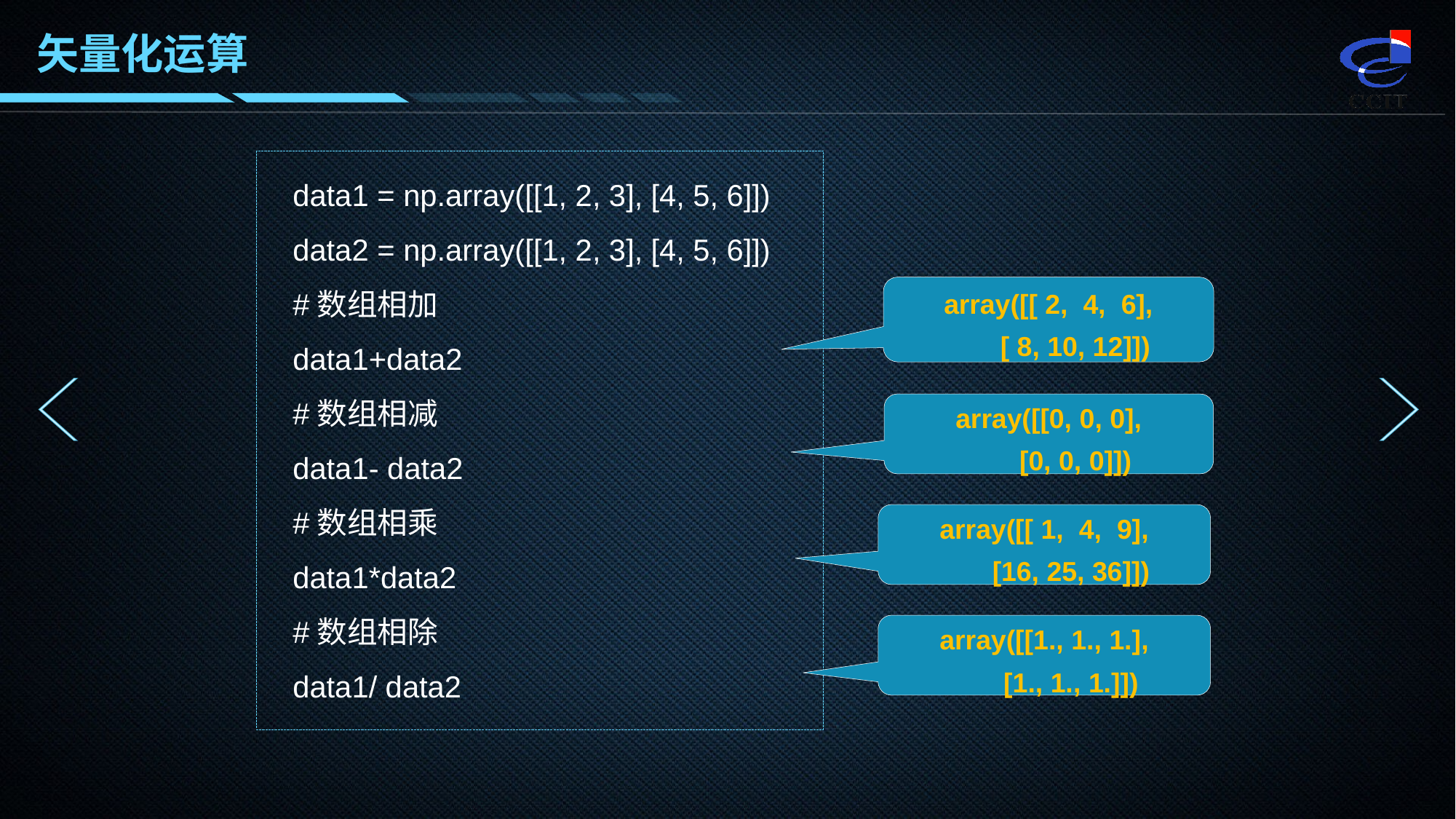

data1 = np.array([[1, 2, 3], [4, 5, 6]])
data2 = np.array([[1, 2, 3], [4, 5, 6]])
#数组相加
data1+data2
#数组相减
data1- data2
#数组相乘
data1*data2
#数组相除
data1/ data2
array([[ 2,  4,  6],
       [ 8, 10, 12]])
array([[0, 0, 0],
       [0, 0, 0]])
array([[ 1,  4,  9],
       [16, 25, 36]])
array([[1., 1., 1.],
       [1., 1., 1.]])